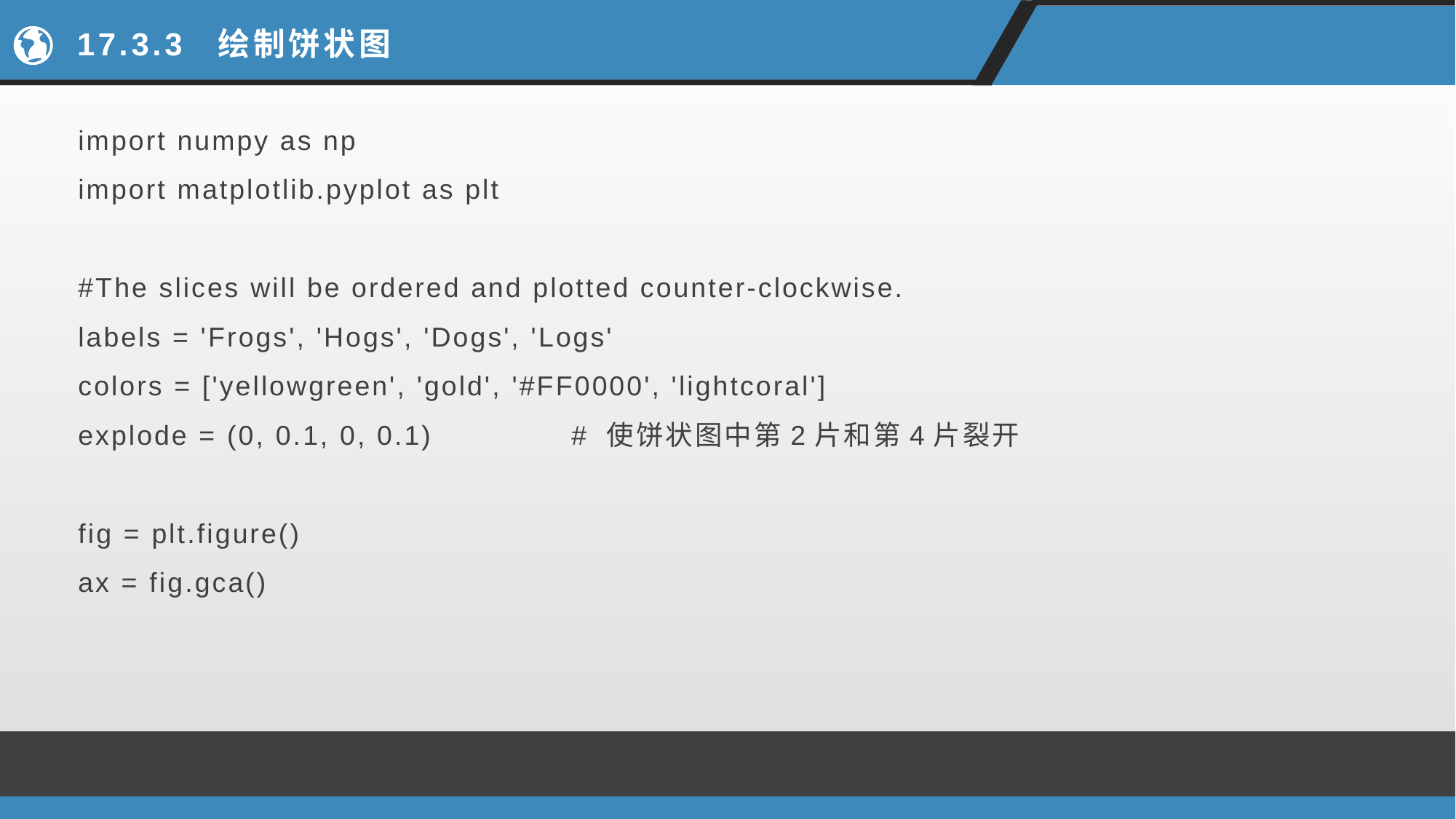

# 17.3.3  绘制饼状图

import numpy as np
import matplotlib.pyplot as plt

#The slices will be ordered and plotted counter-clockwise.
labels = 'Frogs', 'Hogs', 'Dogs', 'Logs'
colors = ['yellowgreen', 'gold', '#FF0000', 'lightcoral']
explode = (0, 0.1, 0, 0.1)              # 使饼状图中第2片和第4片裂开

fig = plt.figure()
ax = fig.gca()